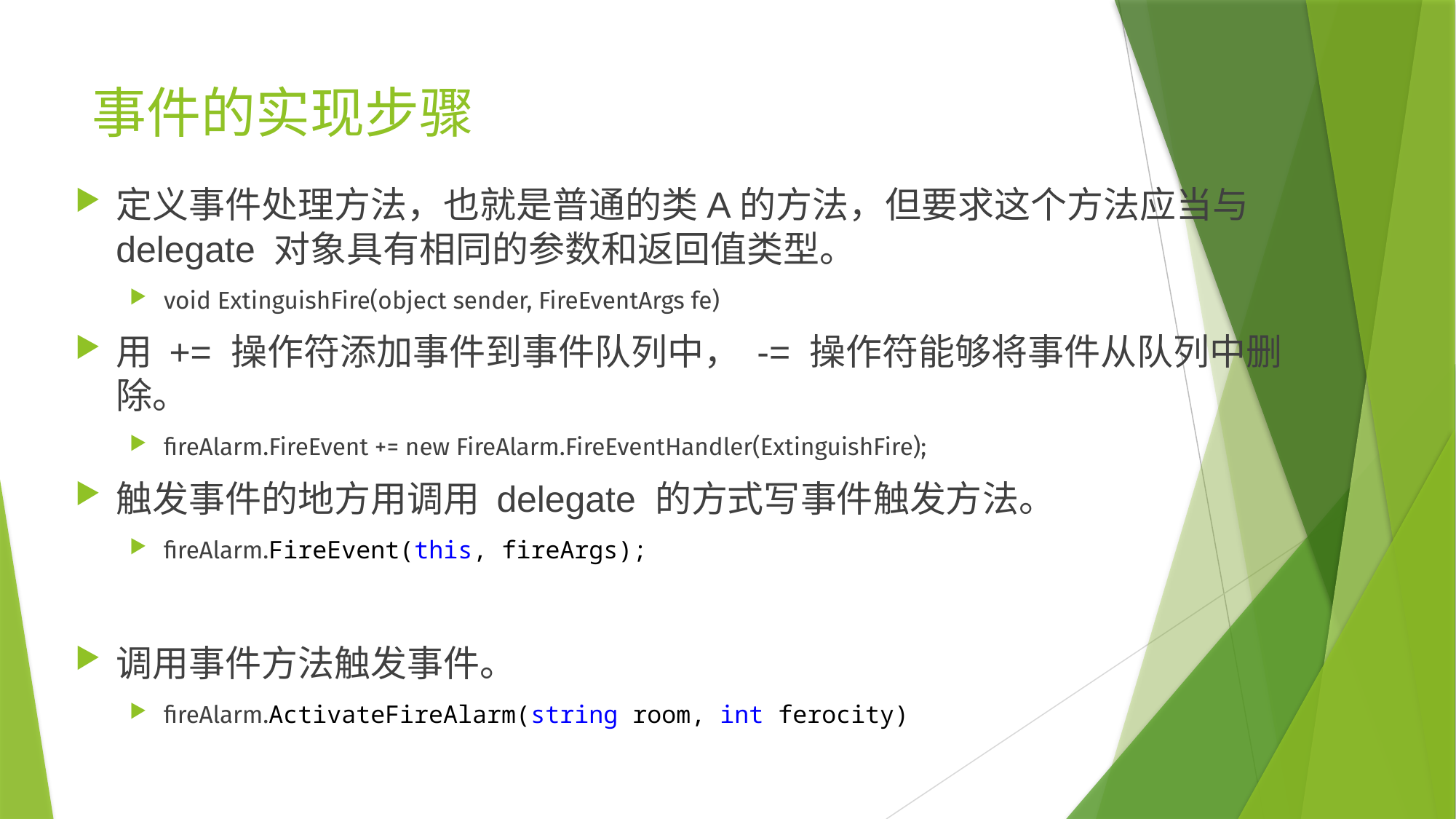

# 事件的实现步骤
定义事件处理方法，也就是普通的类A的方法，但要求这个方法应当与 delegate 对象具有相同的参数和返回值类型。
void ExtinguishFire(object sender, FireEventArgs fe)
用 += 操作符添加事件到事件队列中， -= 操作符能够将事件从队列中删除。
fireAlarm.FireEvent += new FireAlarm.FireEventHandler(ExtinguishFire);
触发事件的地方用调用 delegate 的方式写事件触发方法。
fireAlarm.FireEvent(this, fireArgs);

调用事件方法触发事件。
fireAlarm.ActivateFireAlarm(string room, int ferocity)